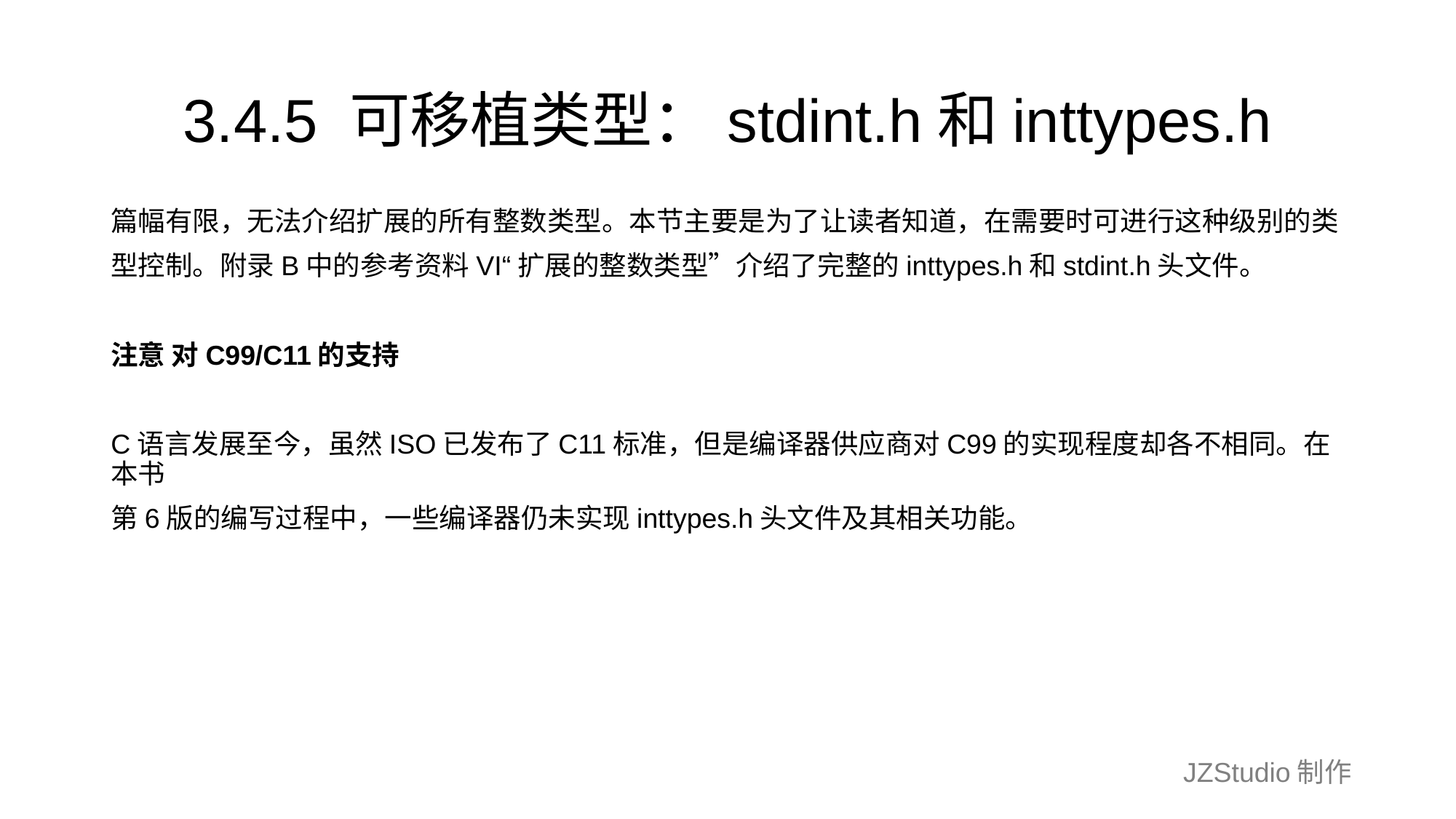

# 3.4.5 可移植类型：stdint.h和inttypes.h
篇幅有限，无法介绍扩展的所有整数类型。本节主要是为了让读者知道，在需要时可进行这种级别的类
型控制。附录B中的参考资料VI“扩展的整数类型”介绍了完整的inttypes.h和stdint.h头文件。

注意 对C99/C11的支持

C语言发展至今，虽然ISO已发布了C11标准，但是编译器供应商对C99的实现程度却各不相同。在本书
第6版的编写过程中，一些编译器仍未实现inttypes.h头文件及其相关功能。